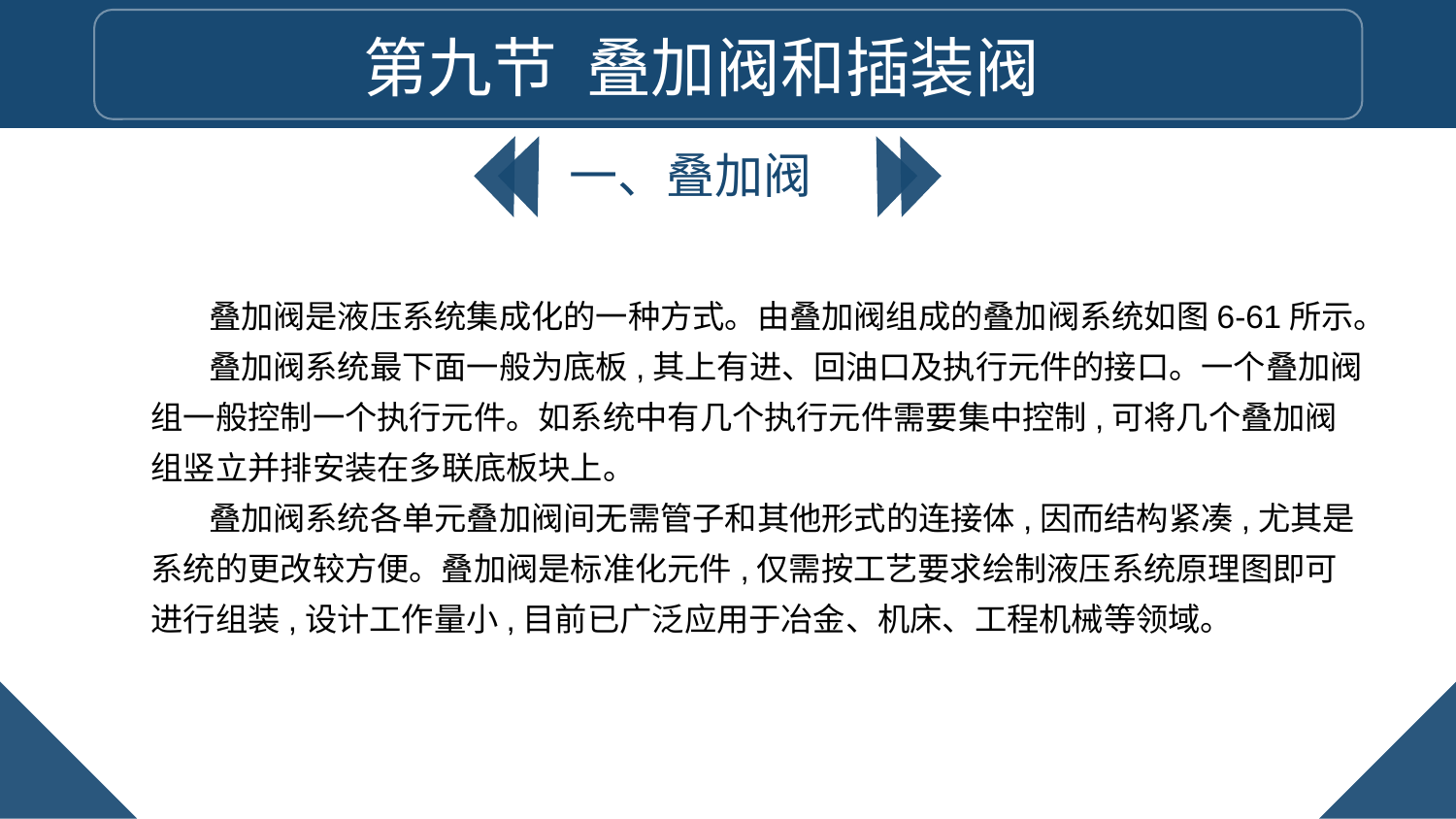

第九节  叠加阀和插装阀
一、叠加阀

叠加阀是液压系统集成化的一种方式。由叠加阀组成的叠加阀系统如图6-61所示。
叠加阀系统最下面一般为底板,其上有进、回油口及执行元件的接口。一个叠加阀组一般控制一个执行元件。如系统中有几个执行元件需要集中控制,可将几个叠加阀组竖立并排安装在多联底板块上。
叠加阀系统各单元叠加阀间无需管子和其他形式的连接体,因而结构紧凑,尤其是系统的更改较方便。叠加阀是标准化元件,仅需按工艺要求绘制液压系统原理图即可进行组装,设计工作量小,目前已广泛应用于冶金、机床、工程机械等领域。